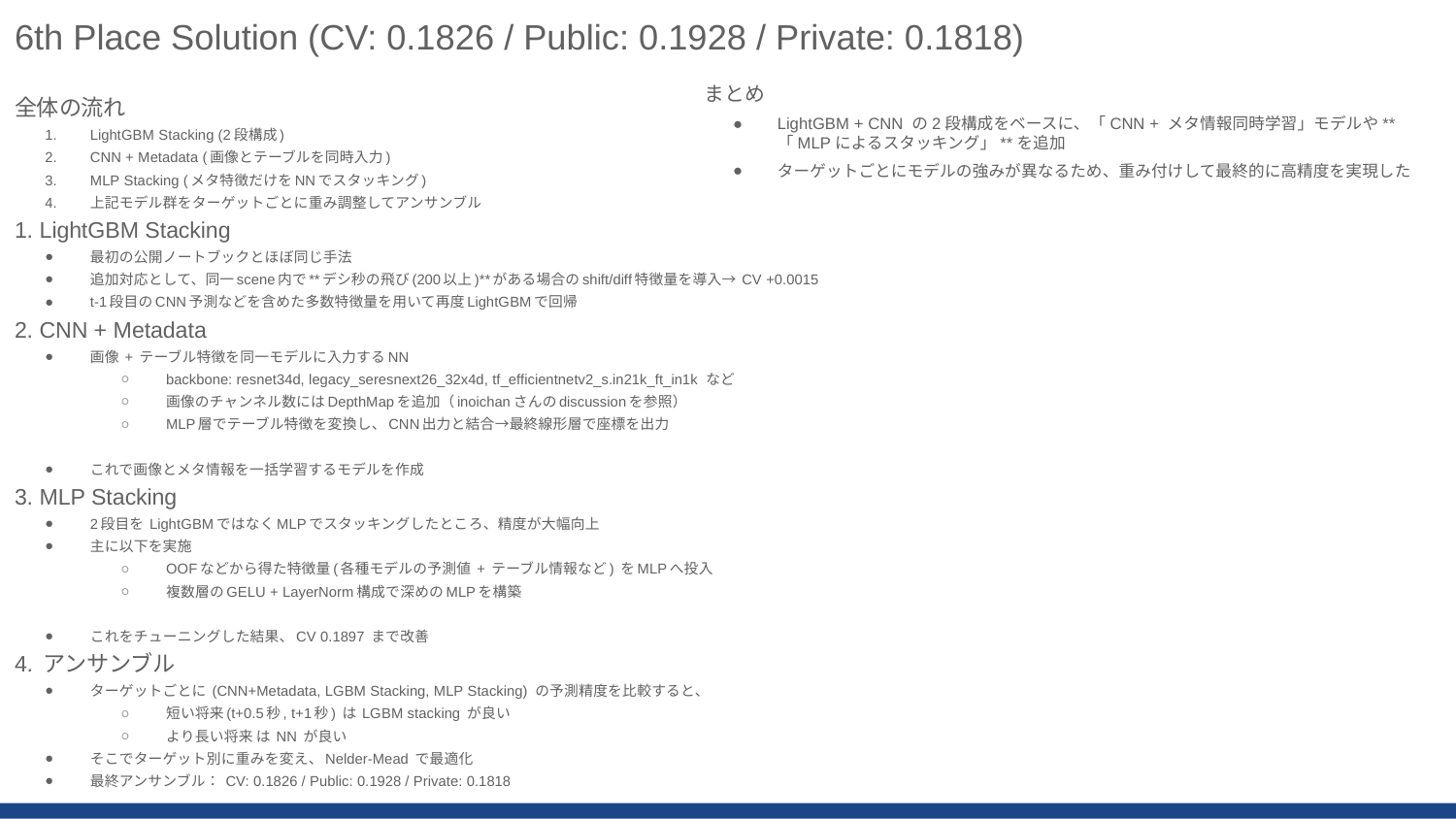

6th Place Solution (CV: 0.1826 / Public: 0.1928 / Private: 0.1818)

全体の流れ
LightGBM Stacking (2段構成)
CNN + Metadata (画像とテーブルを同時入力)
MLP Stacking (メタ特徴だけをNNでスタッキング)
上記モデル群をターゲットごとに重み調整してアンサンブル
1. LightGBM Stacking
最初の公開ノートブックとほぼ同じ手法
追加対応として、同一scene内で**デシ秒の飛び(200以上)**がある場合のshift/diff特徴量を導入→ CV +0.0015
t-1段目のCNN予測などを含めた多数特徴量を用いて再度LightGBMで回帰
2. CNN + Metadata
画像 + テーブル特徴を同一モデルに入力するNN
backbone: resnet34d, legacy_seresnext26_32x4d, tf_efficientnetv2_s.in21k_ft_in1k など
画像のチャンネル数にはDepthMapを追加（inoichanさんのdiscussionを参照）
MLP層でテーブル特徴を変換し、CNN出力と結合→最終線形層で座標を出力

これで画像とメタ情報を一括学習するモデルを作成
3. MLP Stacking
2段目を LightGBMではなくMLPでスタッキングしたところ、精度が大幅向上
主に以下を実施
OOFなどから得た特徴量(各種モデルの予測値 + テーブル情報など) をMLPへ投入
複数層のGELU + LayerNorm構成で深めのMLPを構築

これをチューニングした結果、CV 0.1897 まで改善
4. アンサンブル
ターゲットごとに (CNN+Metadata, LGBM Stacking, MLP Stacking) の予測精度を比較すると、
短い将来(t+0.5秒, t+1秒) は LGBM stacking が良い
より長い将来 は NN が良い
そこでターゲット別に重みを変え、Nelder-Mead で最適化
最終アンサンブル： CV: 0.1826 / Public: 0.1928 / Private: 0.1818
まとめ
LightGBM + CNN の2段構成をベースに、「CNN + メタ情報同時学習」モデルや**「MLPによるスタッキング」**を追加
ターゲットごとにモデルの強みが異なるため、重み付けして最終的に高精度を実現した